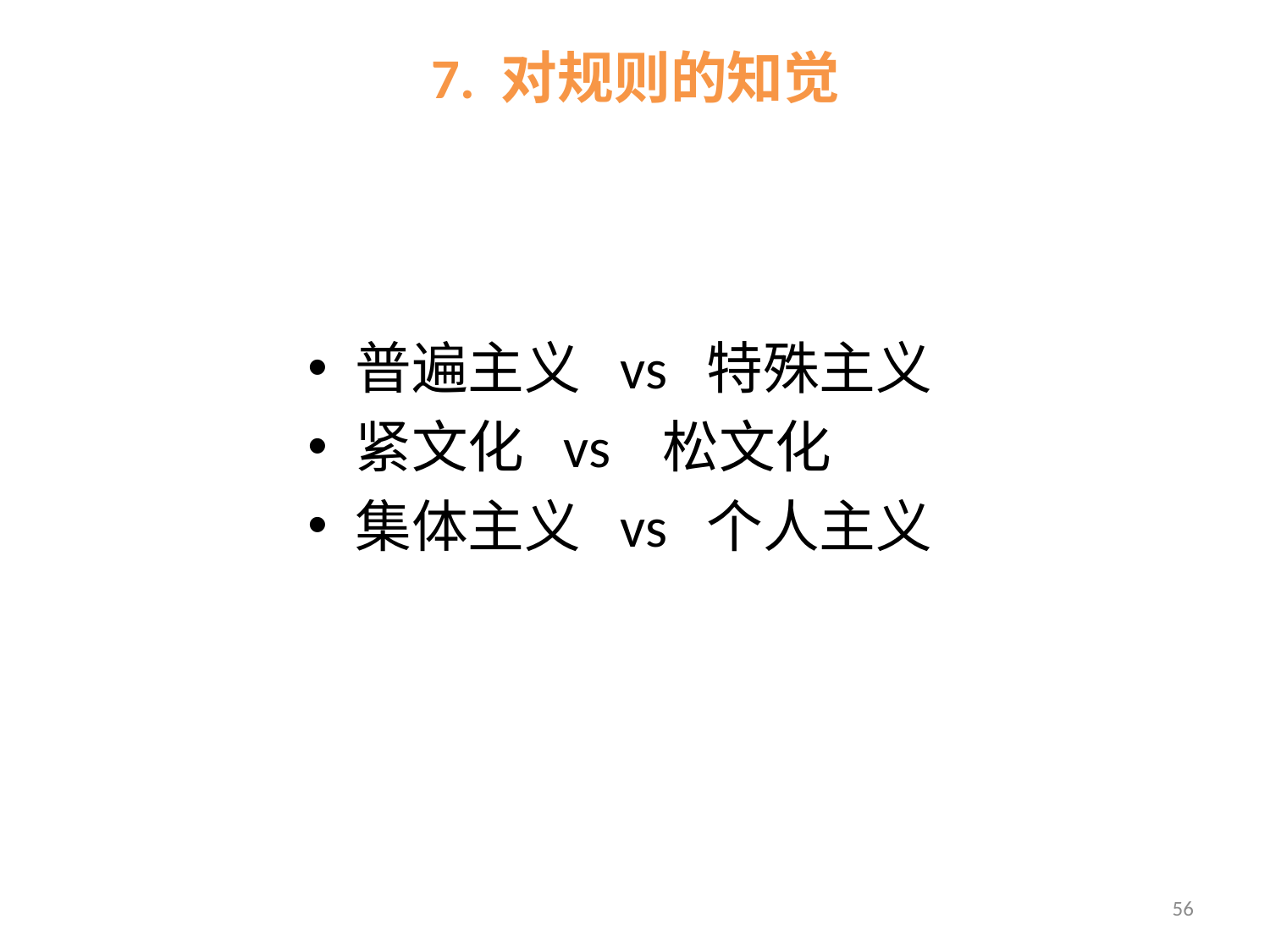

# 7. 对规则的知觉
普遍主义  vs  特殊主义
紧文化  vs   松文化
集体主义  vs  个人主义

56